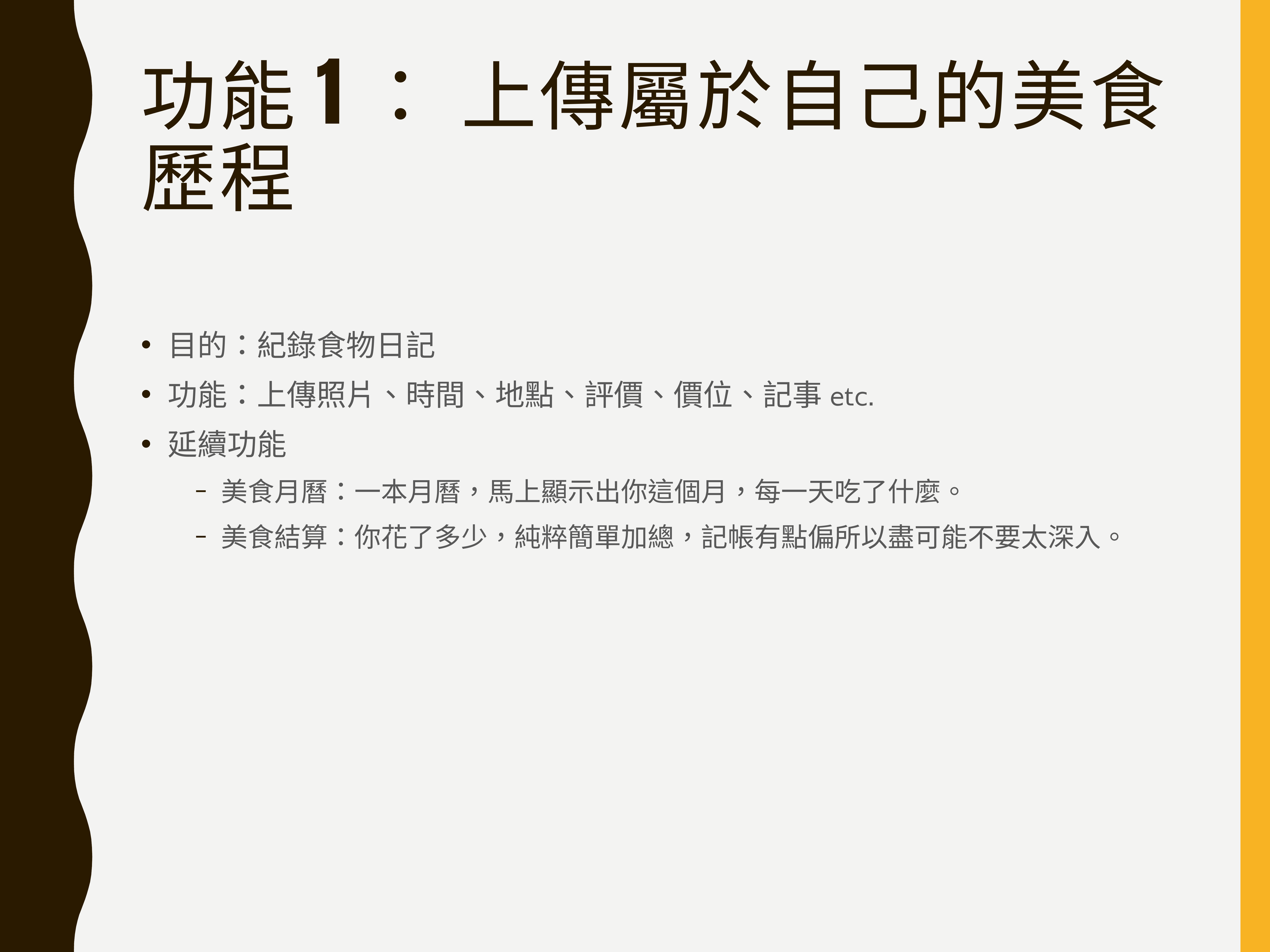

# 功能1： 上傳屬於自己的美食歷程
目的：紀錄食物日記
功能：上傳照片、時間、地點、評價、價位、記事etc.
延續功能
美食月曆：一本月曆，馬上顯示出你這個月，每一天吃了什麼。
美食結算：你花了多少，純粹簡單加總，記帳有點偏所以盡可能不要太深入。